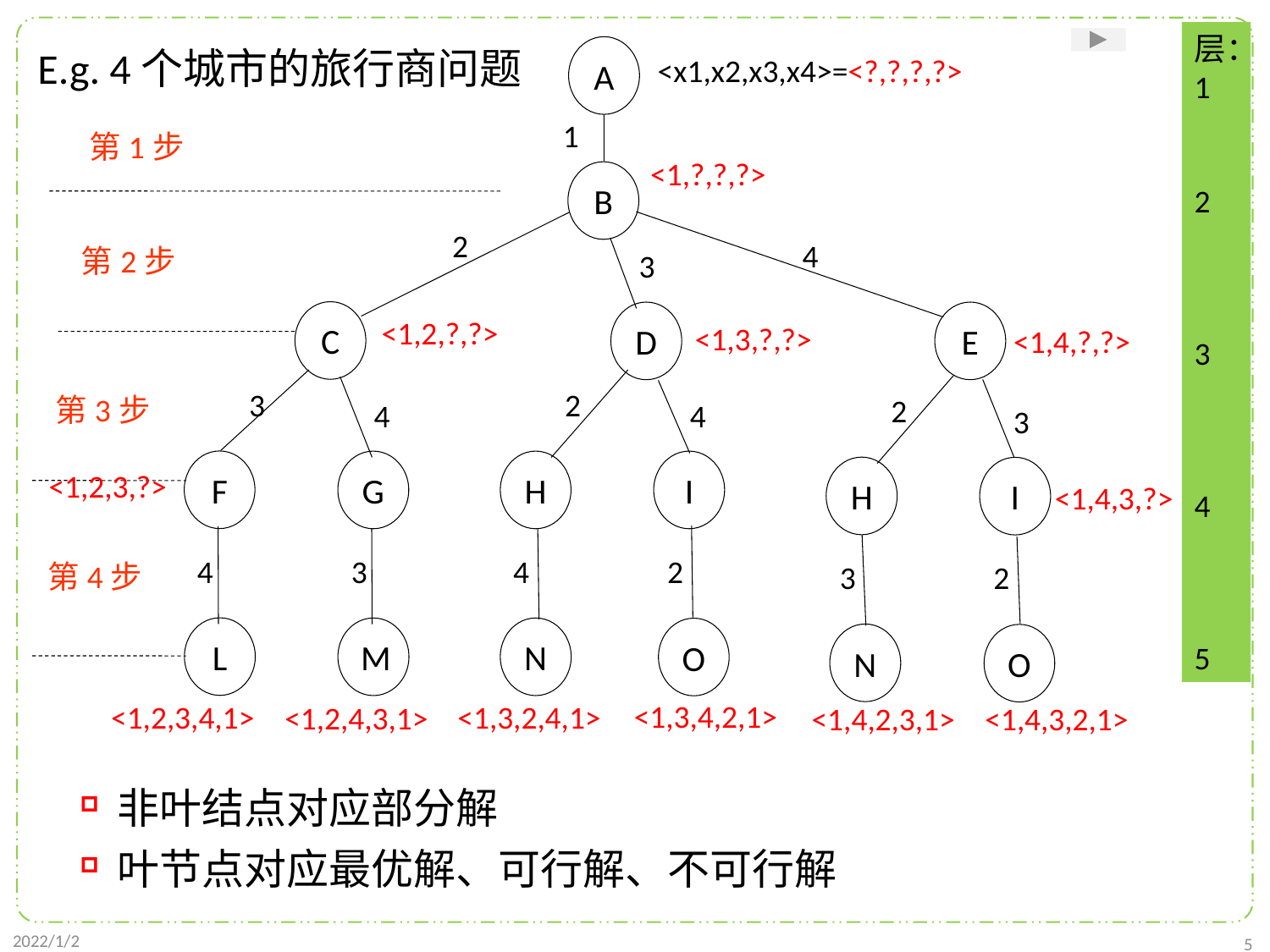

层：
1

2

3

4

5
E.g. 4个城市的旅行商问题

A
<x1,x2,x3,x4>=<?,?,?,?>
1

第1步
<1,?,?,?>
B

2
4
第2步

3
C
D
E
<1,2,?,?>
<1,3,?,?>
<1,4,?,?>

3
2

第3步
2
4
4
3
F
G
H
I
H
I
<1,2,3,?>
<1,4,3,?>

4
3
4
2
第4步
3
2
L
M
N
O
N
O

<1,3,4,2,1>
<1,3,2,4,1>
<1,2,3,4,1>
<1,2,4,3,1>
<1,4,2,3,1>
<1,4,3,2,1>
非叶结点对应部分解
叶节点对应最优解、可行解、不可行解

2022/1/2
5